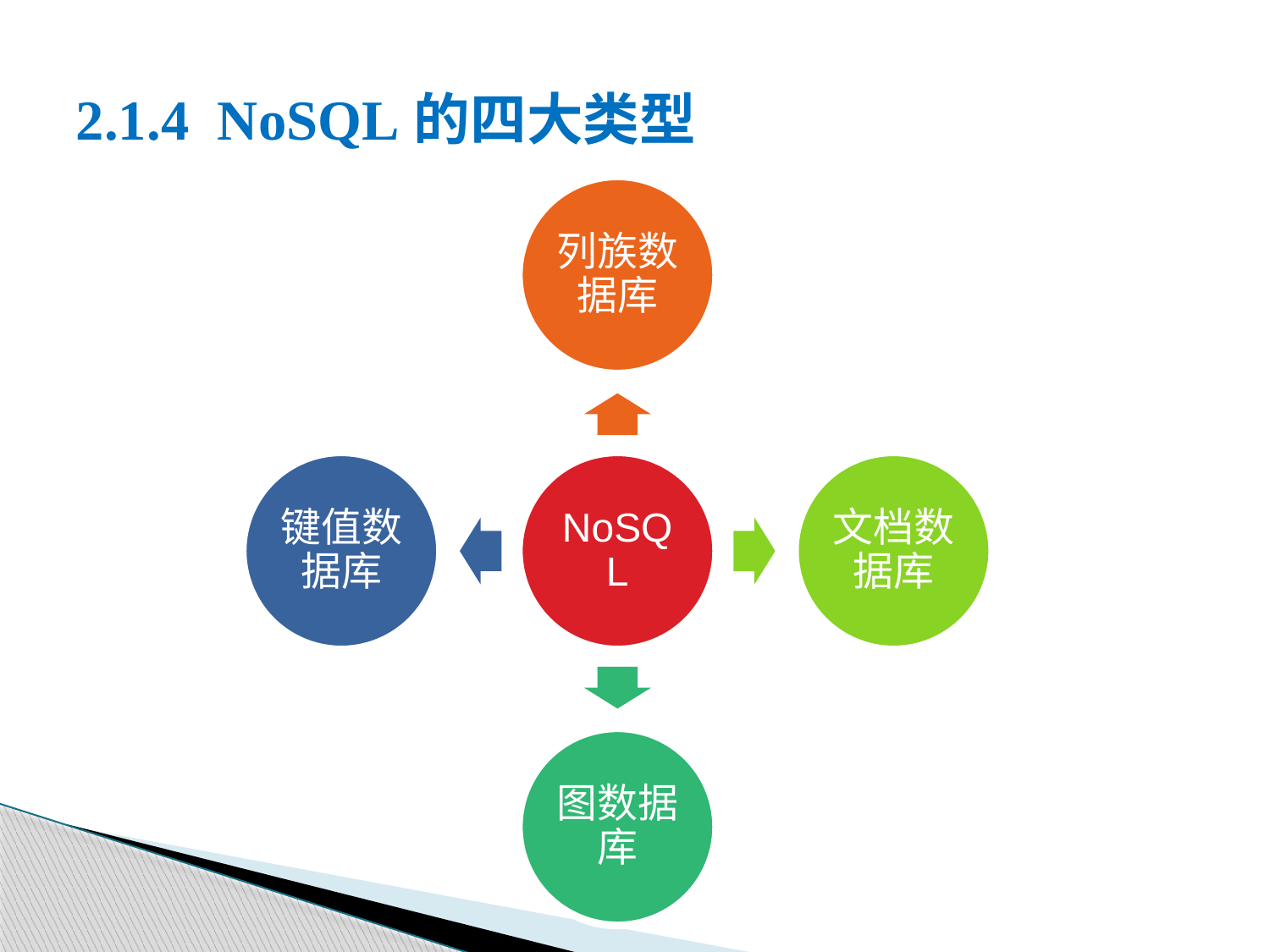

# 2.1.4  NoSQL的四大类型
NoSQL

列族数据库

文档数据库

图数据库

键值数据库